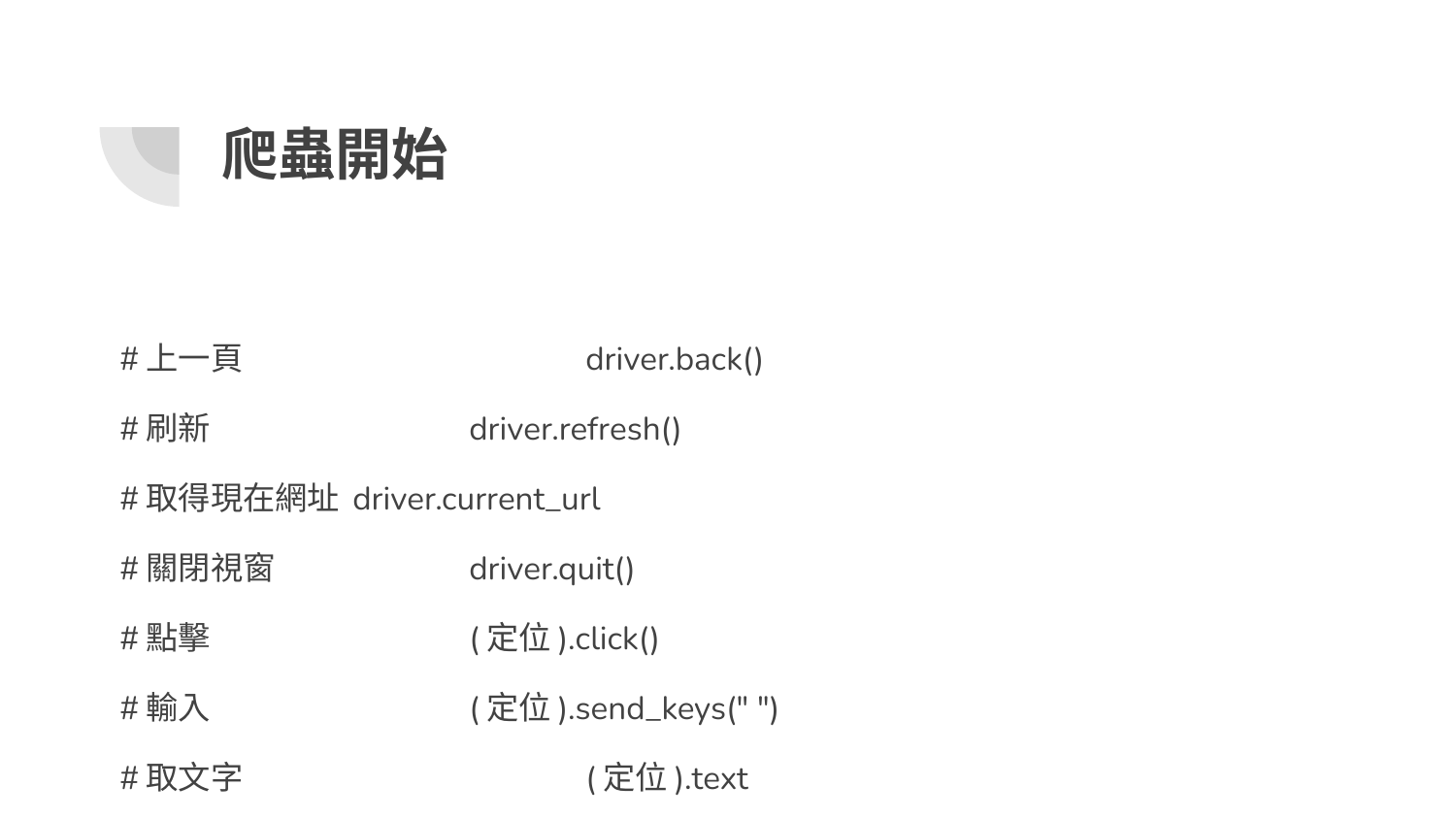

# 爬蟲開始
#上一頁			driver.back()
#刷新			driver.refresh()
#取得現在網址	driver.current_url
#關閉視窗		driver.quit()
#點擊			(定位).click()
#輸入			(定位).send_keys(" ")
#取文字			(定位).text